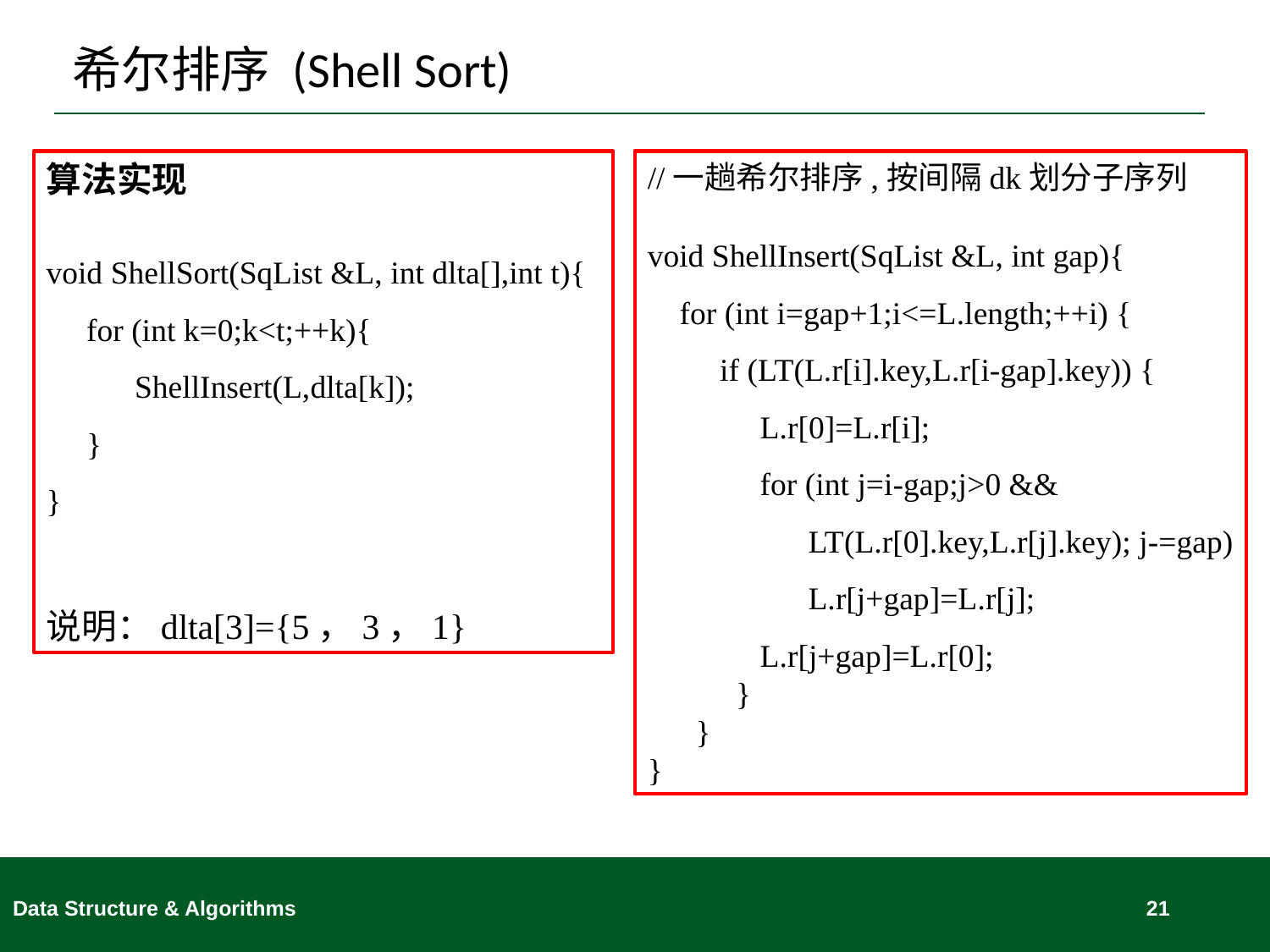

# 希尔排序 (Shell Sort)
算法实现

void ShellSort(SqList &L, int dlta[],int t){
     for (int k=0;k<t;++k){
           ShellInsert(L,dlta[k]);
     }
}

说明：dlta[3]={5，3，1}
//一趟希尔排序,按间隔dk划分子序列

void ShellInsert(SqList &L, int gap){
    for (int i=gap+1;i<=L.length;++i) {
         if (LT(L.r[i].key,L.r[i-gap].key)) {
              L.r[0]=L.r[i];
              for (int j=i-gap;j>0 &&
                    LT(L.r[0].key,L.r[j].key); j-=gap)
                    L.r[j+gap]=L.r[j];
              L.r[j+gap]=L.r[0];
           }
      }
}
Data Structure & Algorithms
21